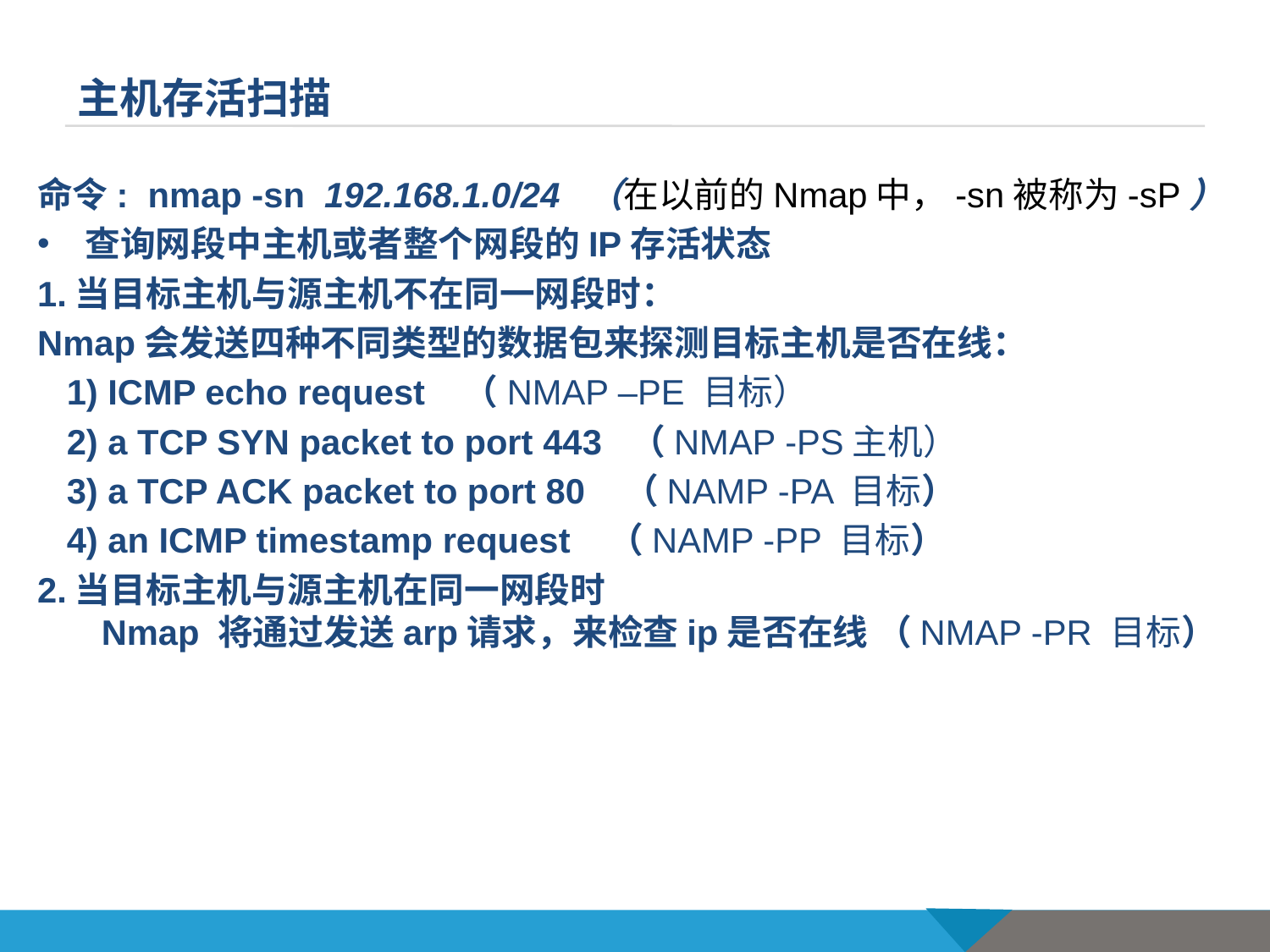

# 主机存活扫描
命令:  nmap -sn  192.168.1.0/24  （在以前的Nmap中，-sn被称为-sP）
查询网段中主机或者整个网段的IP存活状态
1.当目标主机与源主机不在同一网段时：
Nmap会发送四种不同类型的数据包来探测目标主机是否在线：
   1) ICMP echo request   （NMAP –PE 目标）
   2) a TCP SYN packet to port 443  （NMAP -PS主机）
   3) a TCP ACK packet to port 80   （NAMP -PA 目标）
   4) an ICMP timestamp request   （NAMP -PP 目标）
2.当目标主机与源主机在同一网段时
 Nmap 将通过发送arp请求，来检查ip是否在线 （NMAP -PR 目标）